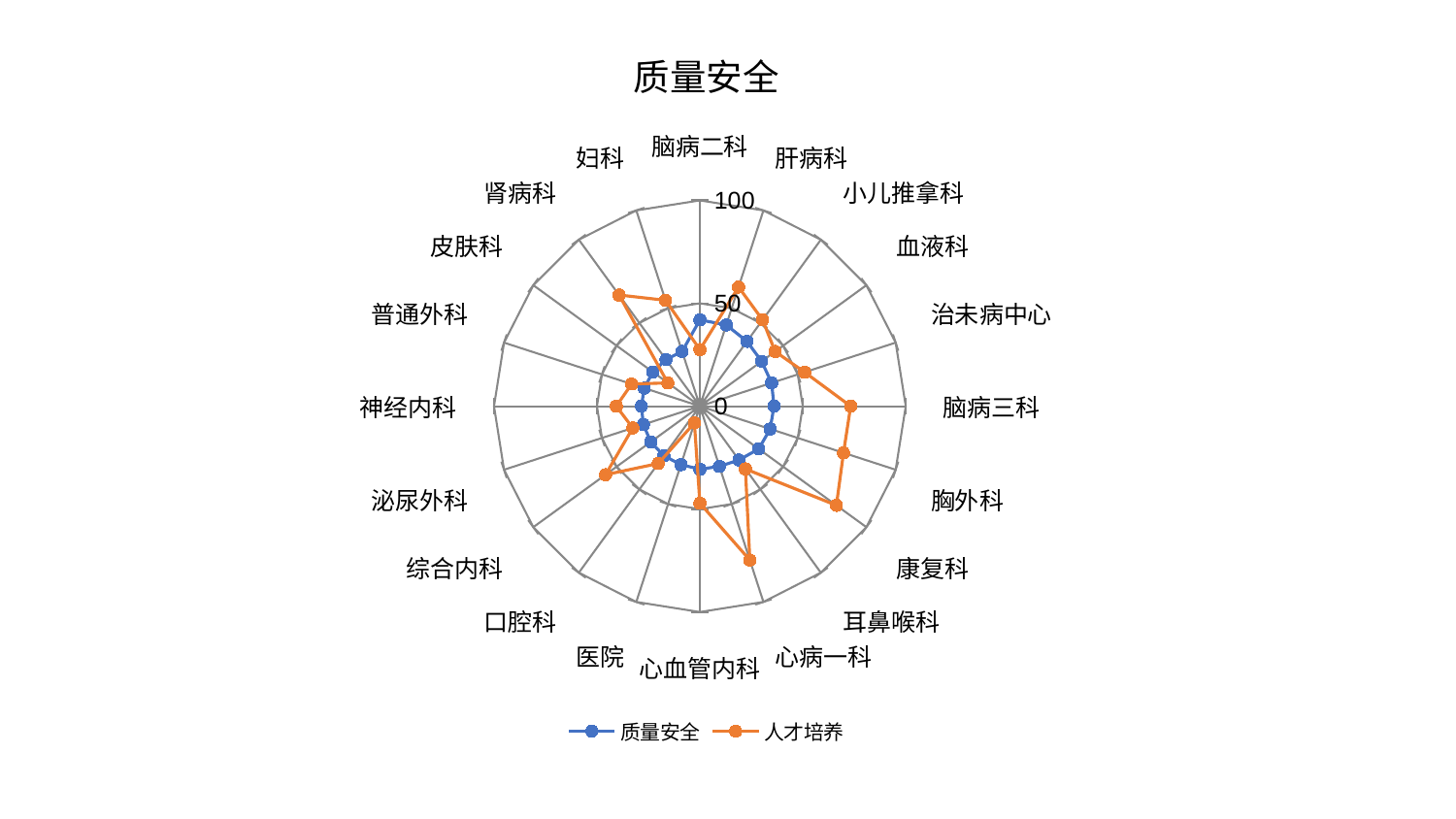

### Chart: 质量安全

| Category | 质量安全 | 人才培养 |
|---|---|---|
| 脑病二科 | 41.9349829317646 | 27.51731121990109 |
| 肝病科 | 41.520835737623926 | 60.857633464770025 |
| 小儿推拿科 | 38.94575195444018 | 51.83877344258963 |
| 血液科 | 37.12427650290188 | 45.22286866583212 |
| 治未病中心 | 36.66625412178169 | 53.51209031728363 |
| 脑病三科 | 36.04550962878505 | 73.25533003522007 |
| 胸外科 | 35.897108619808094 | 73.37223967023482 |
| 康复科 | 35.349764399570475 | 81.98122493544123 |
| 耳鼻喉科 | 32.339481083091925 | 37.688353453498856 |
| 心病一科 | 30.771162637026578 | 78.61087831420814 |
| 心血管内科 | 30.645925227605545 | 47.182862796173175 |
| 医院 | 29.881653434208395 | 8.577502663960152 |
| 口腔科 | 29.77226005096092 | 34.4792030274128 |
| 综合内科 | 29.522762576182572 | 56.63451823323475 |
| 泌尿外科 | 28.849144384928472 | 34.26912449613038 |
| 神经内科 | 28.415138101354387 | 40.59343890258277 |
| 普通外科 | 28.40569425423202 | 34.834286931655164 |
| 皮肤科 | 28.261424323400025 | 19.24659176479803 |
| 肾病科 | 27.986614583121025 | 66.77933182347907 |
| 妇科 | 27.974615025932355 | 54.11555120135282 |
9